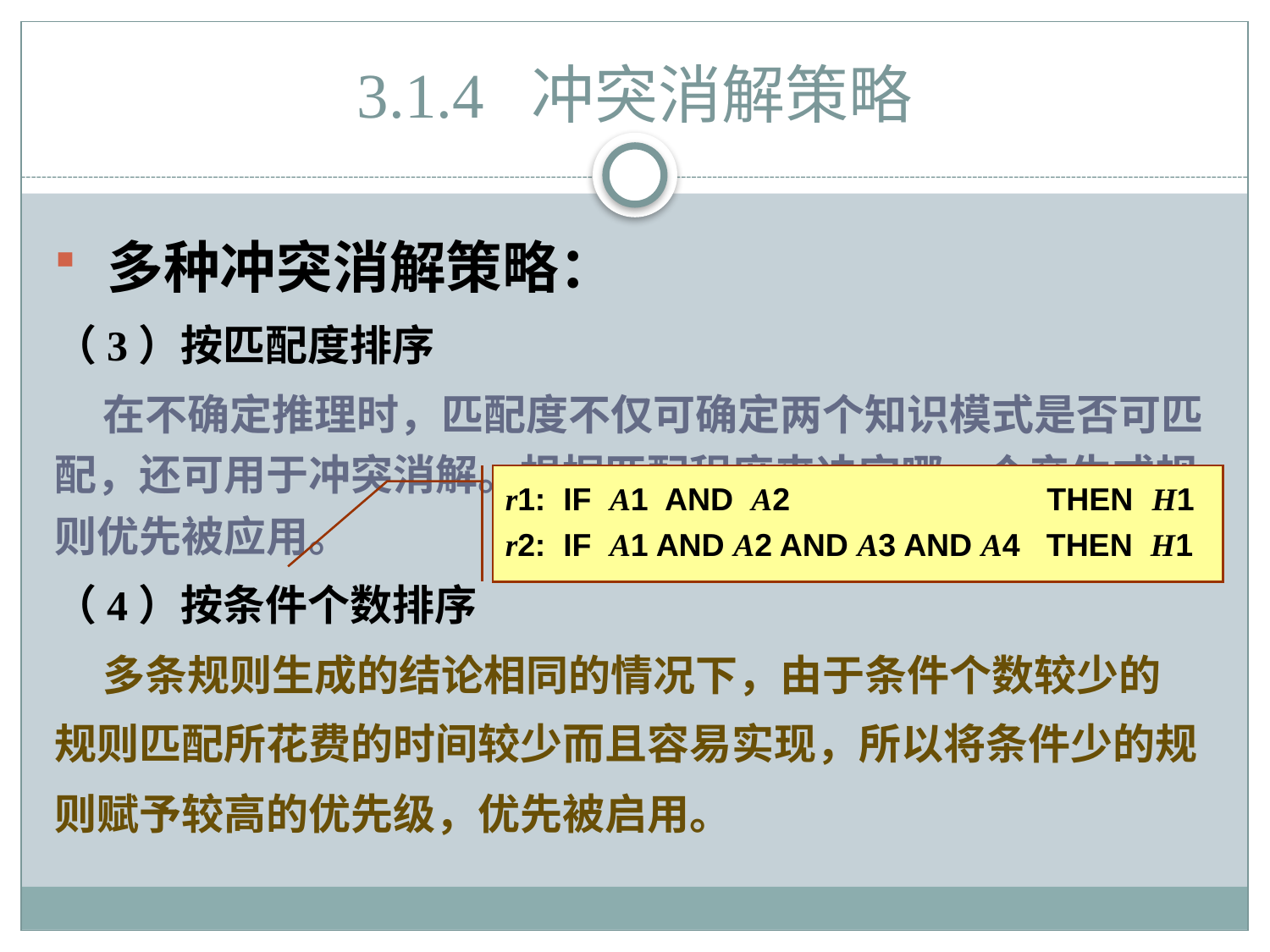

# 3.1.4  冲突消解策略
35
多种冲突消解策略：
（3）按匹配度排序
    在不确定推理时，匹配度不仅可确定两个知识模式是否可匹配，还可用于冲突消解。根据匹配程度来决定哪一个产生式规则优先被应用。
（4）按条件个数排序
    多条规则生成的结论相同的情况下，由于条件个数较少的
规则匹配所花费的时间较少而且容易实现，所以将条件少的规
则赋予较高的优先级，优先被启用。
r1:  IF  A1  AND  A2                             THEN  H1
r2:  IF  A1 AND A2 AND A3 AND A4   THEN  H1